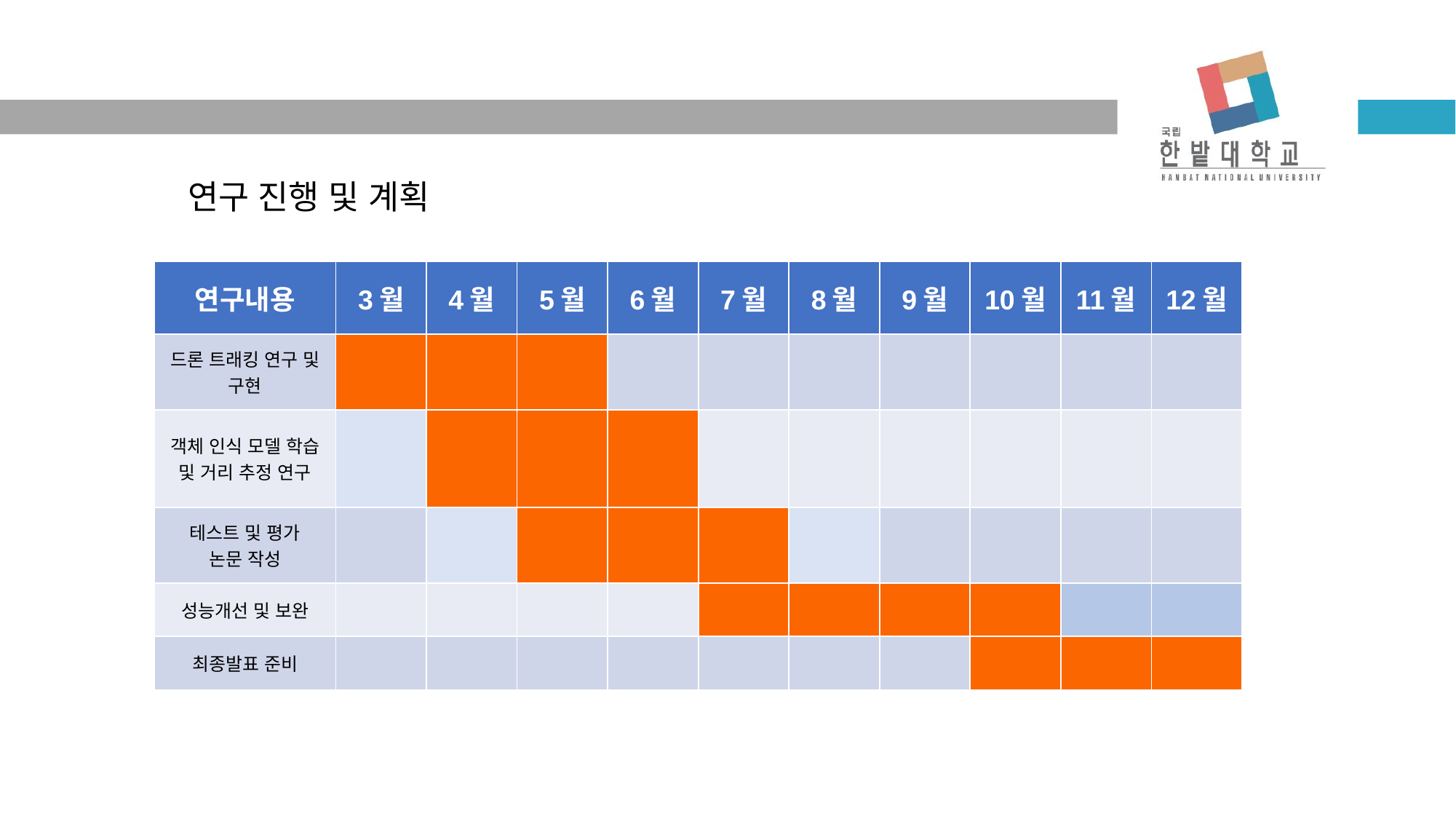

연구 진행 및 계획
| 연구내용 | 3월 | 4월 | 5월 | 6월 | 7월 | 8월 | 9월 | 10월 | 11월 | 12월 |
| --- | --- | --- | --- | --- | --- | --- | --- | --- | --- | --- |
| 드론 트래킹 연구 및 구현 |  |  |  |  |  |  |  |  |  |  |
| 객체 인식 모델 학습 및 거리 추정 연구 |  |  |  |  |  |  |  |  |  |  |
| 테스트 및 평가 논문 작성 |  |  |  |  |  |  |  |  |  |  |
| 성능개선 및 보완 |  |  |  |  |  |  |  |  |  |  |
| 최종발표 준비 |  |  |  |  |  |  |  |  |  |  |